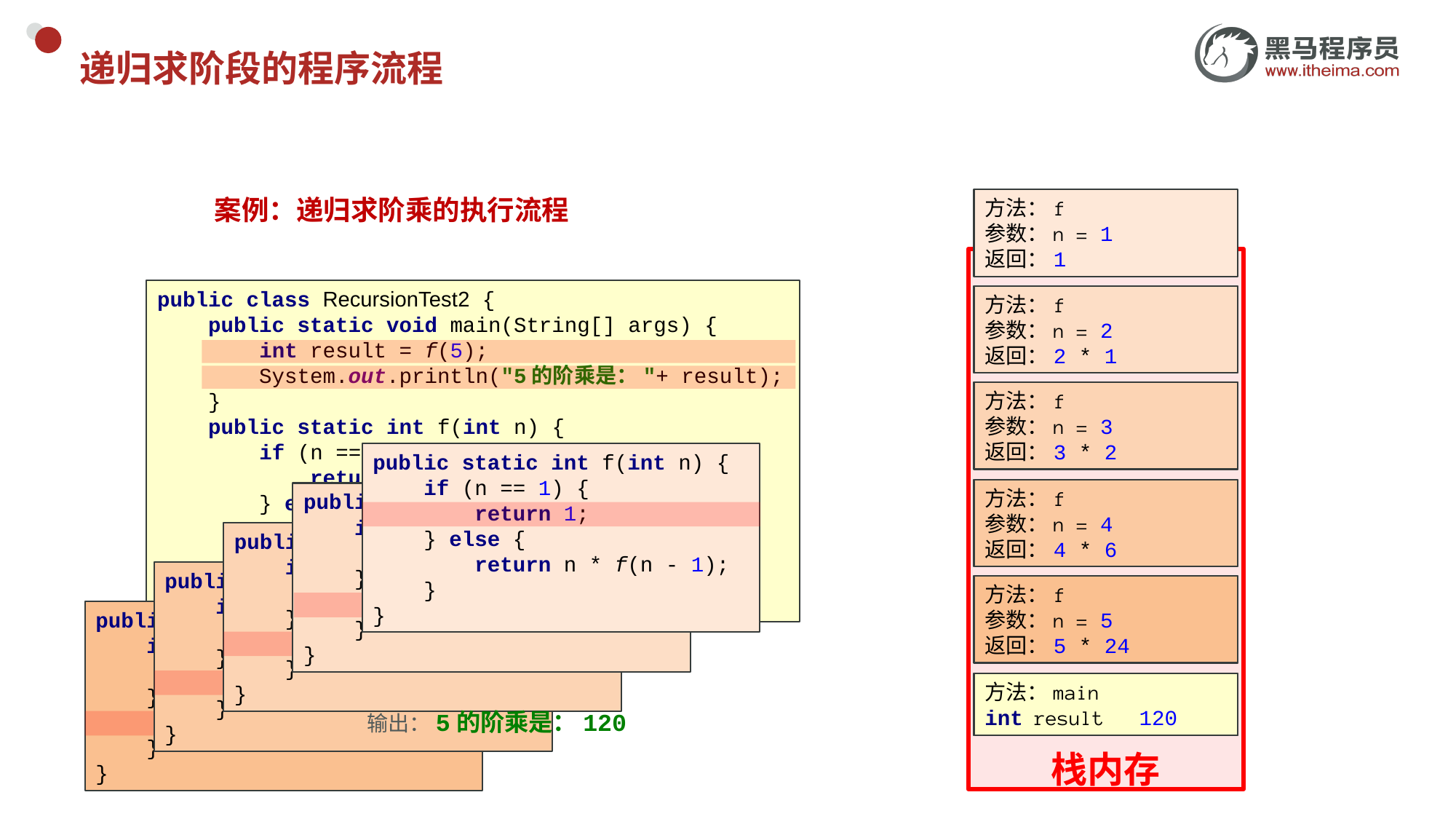

# 递归求阶段的程序流程
案例：递归求阶乘的执行流程
方法：f
参数：n = 1
返回：1

栈内存
public class RecursionTest2 {
    public static void main(String[] args) {
        int result = f(5);
        System.out.println("5的阶乘是："+ result);
    }
    public static int f(int n) {
        if (n == 1) {
            return 1;
        } else {
            return n * f(n - 1);
        }
    }
}
方法：f
参数：n = 2
返回：2 * f(1)
方法：f
参数：n = 2
返回：2 * 1

方法：f
参数：n = 3
返回：3 * f(2)
方法：f
参数：n = 3
返回：3 * 2
public static int f(int n) {
    if (n == 1) {
        return 1;
    } else {
        return n * f(n - 1);
    }
}
方法：f
参数：n = 4
返回：4 * f(3)
方法：f
参数：n = 4
返回：4 * 6
public static int f(int n) {
    if (n == 1) {
        return 1;
    } else {
        return n * f(n - 1);
    }
}

public static int f(int n) {
    if (n == 1) {
        return 1;
    } else {
        return n * f(n - 1);
    }
}
public static int f(int n) {
    if (n == 1) {
        return 1;
    } else {
        return n * f(n - 1);
    }
}
方法：f
参数：n = 5
返回：5 * f(4)
方法：f
参数：n = 5
返回：5 * 24

public static int f(int n) {
    if (n == 1) {
        return 1;
    } else {
        return n * f(n - 1);
    }
}

方法：main
int result
方法：main
int result   120
输出：5的阶乘是：120
方法：main